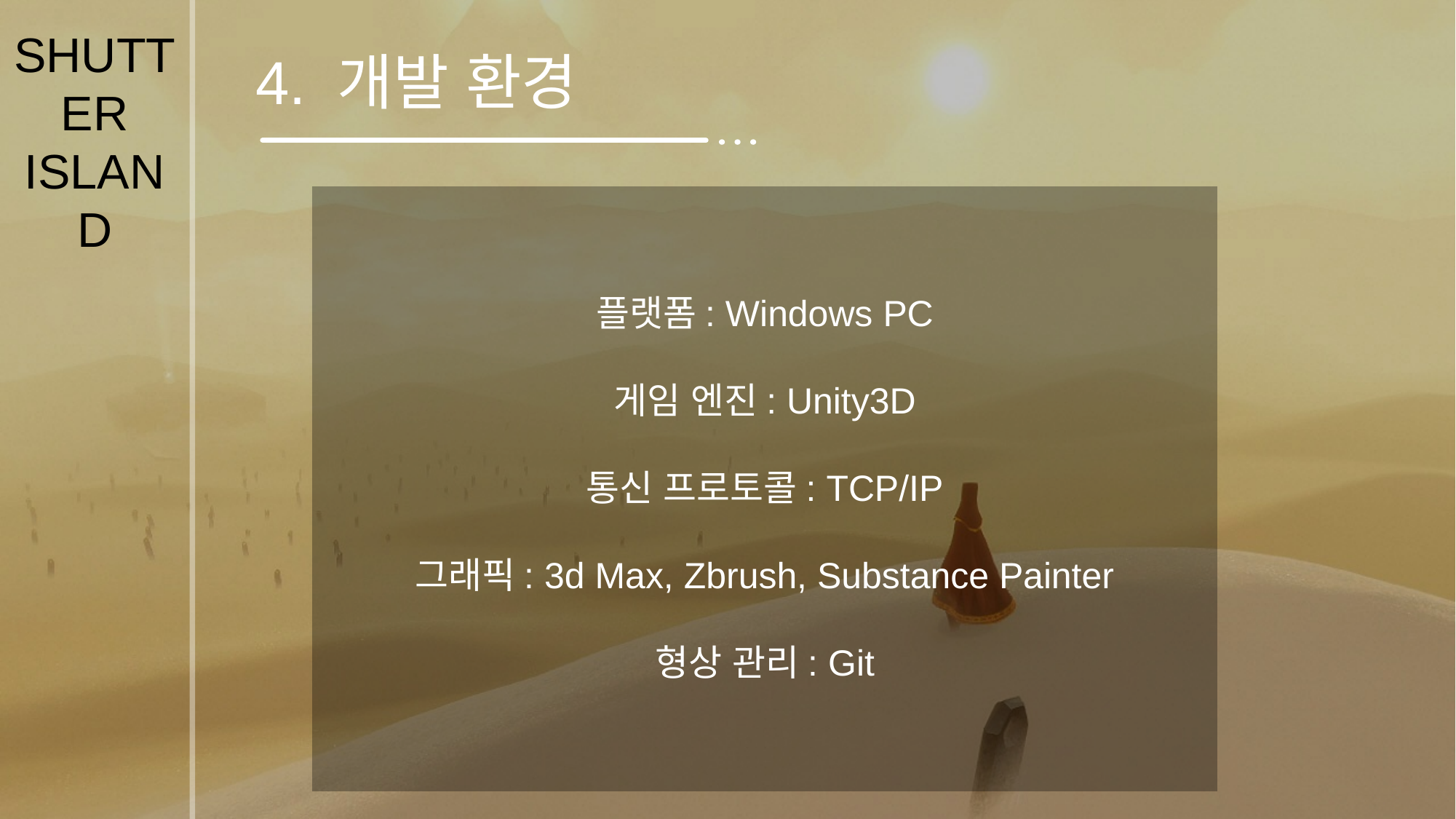

SHUTTER
ISLAND
4. 개발 환경

플랫폼: Windows PC

게임 엔진: Unity3D

통신 프로토콜: TCP/IP

그래픽: 3d Max, Zbrush, Substance Painter

형상 관리: Git